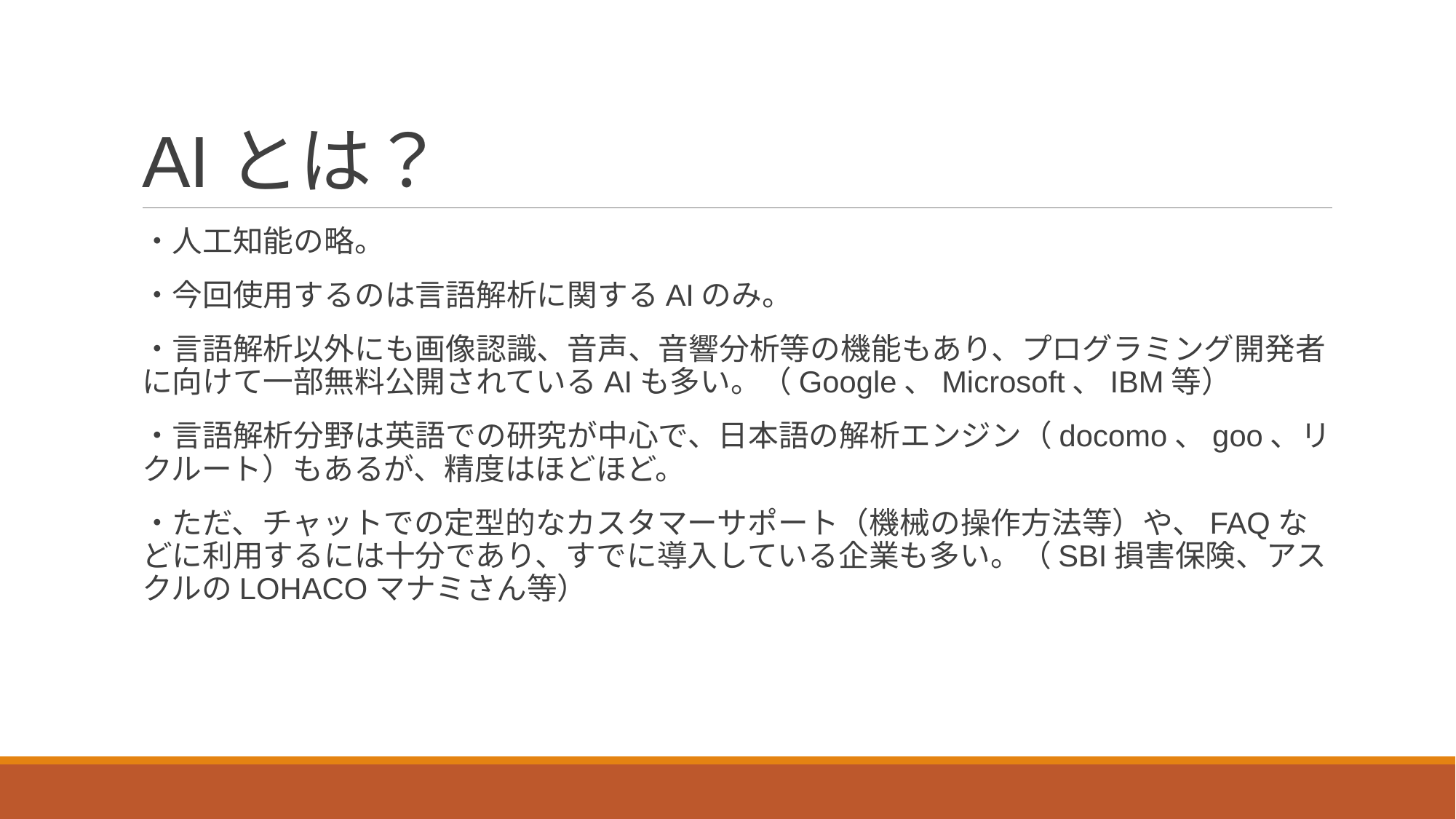

# AIとは？
・人工知能の略。
・今回使用するのは言語解析に関するAIのみ。
・言語解析以外にも画像認識、音声、音響分析等の機能もあり、プログラミング開発者に向けて一部無料公開されているAIも多い。（Google、Microsoft、IBM等）
・言語解析分野は英語での研究が中心で、日本語の解析エンジン（docomo、goo、リクルート）もあるが、精度はほどほど。
・ただ、チャットでの定型的なカスタマーサポート（機械の操作方法等）や、FAQなどに利用するには十分であり、すでに導入している企業も多い。（SBI損害保険、アスクルのLOHACOマナミさん等）